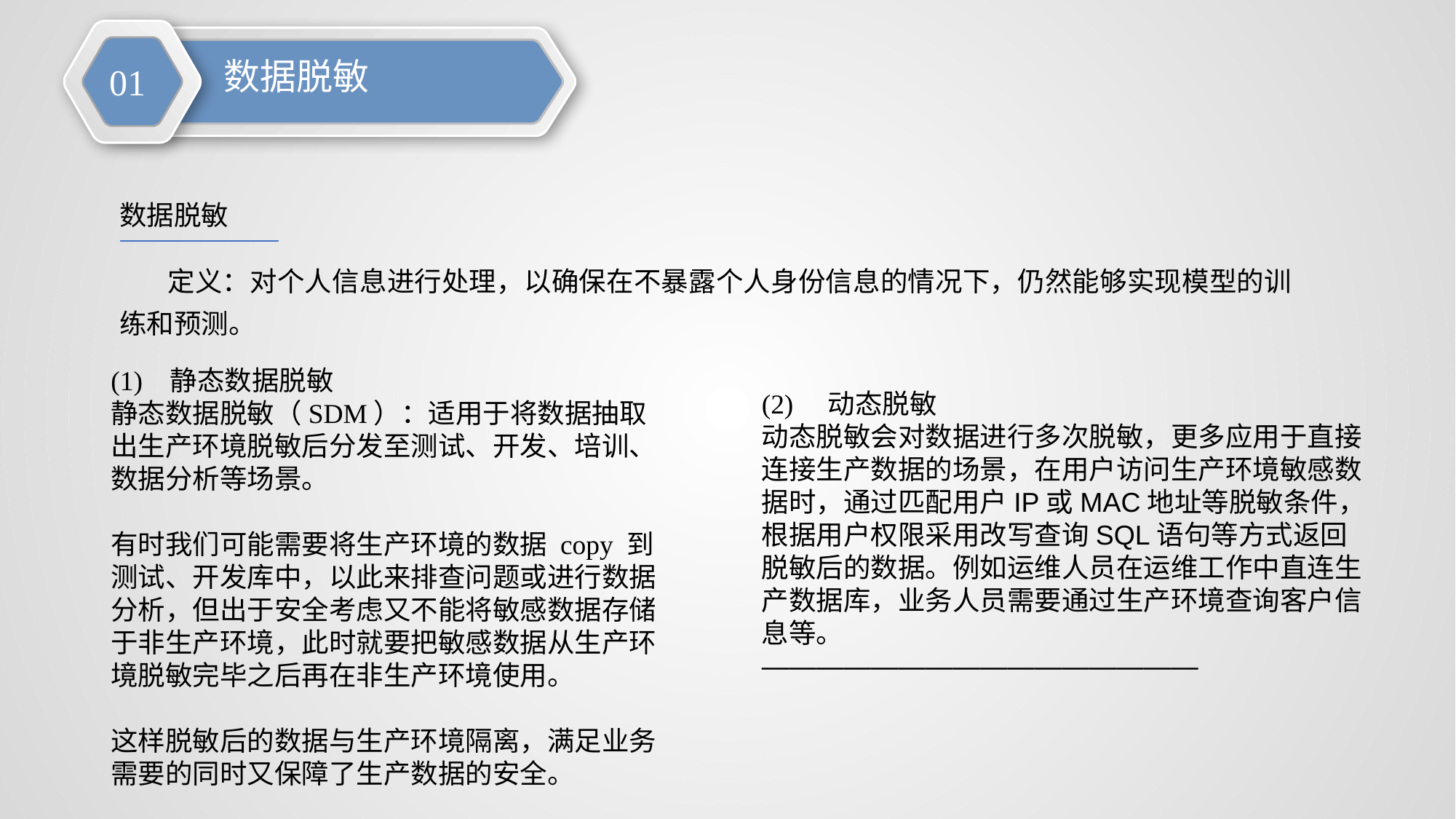

01

数据脱敏
数据脱敏
         定义：对个人信息进行处理，以确保在不暴露个人身份信息的情况下，仍然能够实现模型的训练和预测。

(1)   静态数据脱敏
静态数据脱敏（SDM）：适用于将数据抽取出生产环境脱敏后分发至测试、开发、培训、数据分析等场景。

有时我们可能需要将生产环境的数据 copy 到测试、开发库中，以此来排查问题或进行数据分析，但出于安全考虑又不能将敏感数据存储于非生产环境，此时就要把敏感数据从生产环境脱敏完毕之后再在非生产环境使用。

这样脱敏后的数据与生产环境隔离，满足业务需要的同时又保障了生产数据的安全。
(2)    动态脱敏
动态脱敏会对数据进行多次脱敏，更多应用于直接连接生产数据的场景，在用户访问生产环境敏感数据时，通过匹配用户IP或MAC地址等脱敏条件，根据用户权限采用改写查询SQL语句等方式返回脱敏后的数据。例如运维人员在运维工作中直连生产数据库，业务人员需要通过生产环境查询客户信息等。
————————————————